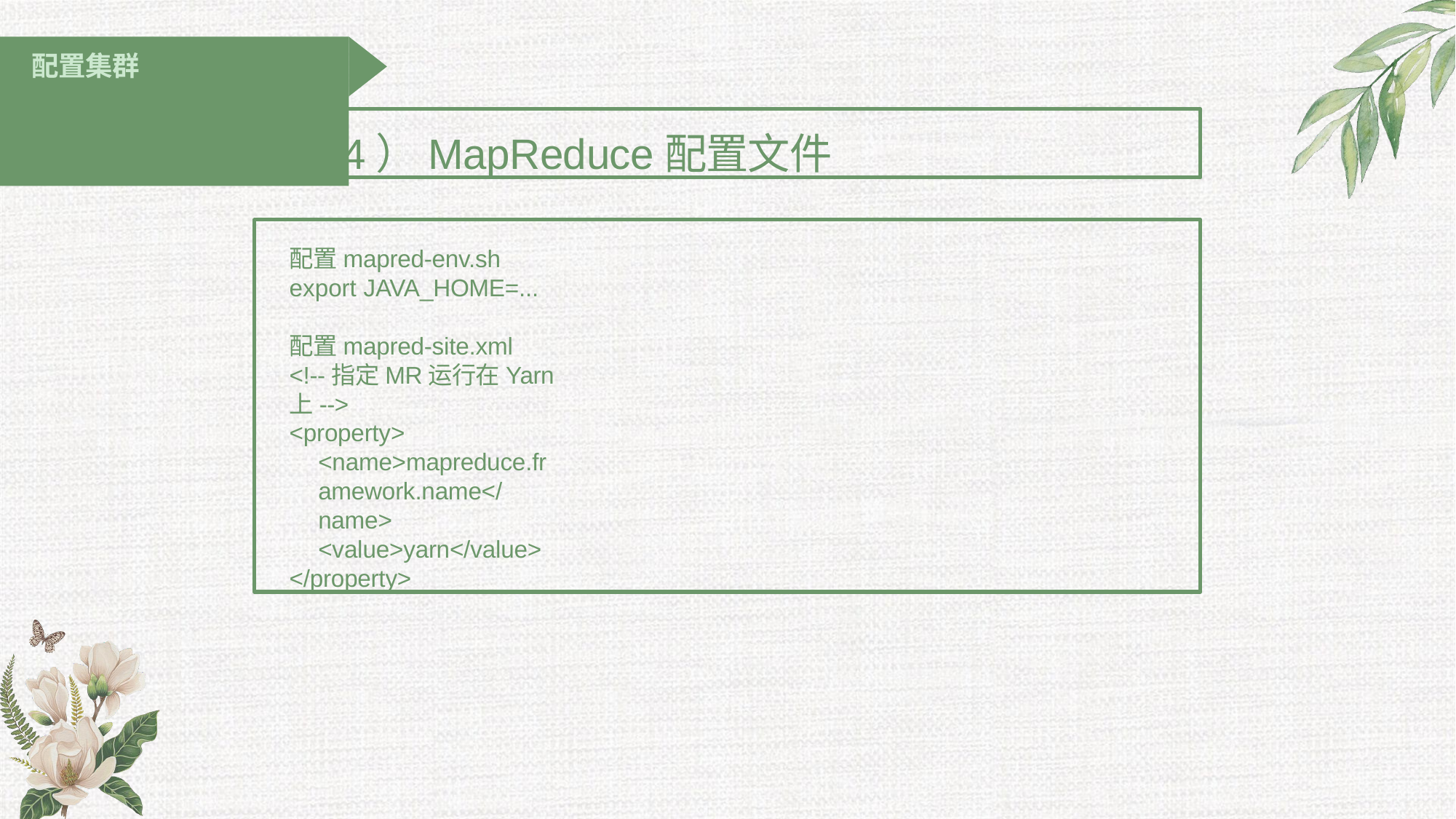

# 配置集群
（4）MapReduce配置文件
配置mapred-env.sh export JAVA_HOME=...
配置mapred-site.xml
<!--指定MR运行在Yarn上-->
<property>
<name>mapreduce.framework.name</name>
<value>yarn</value>
</property>